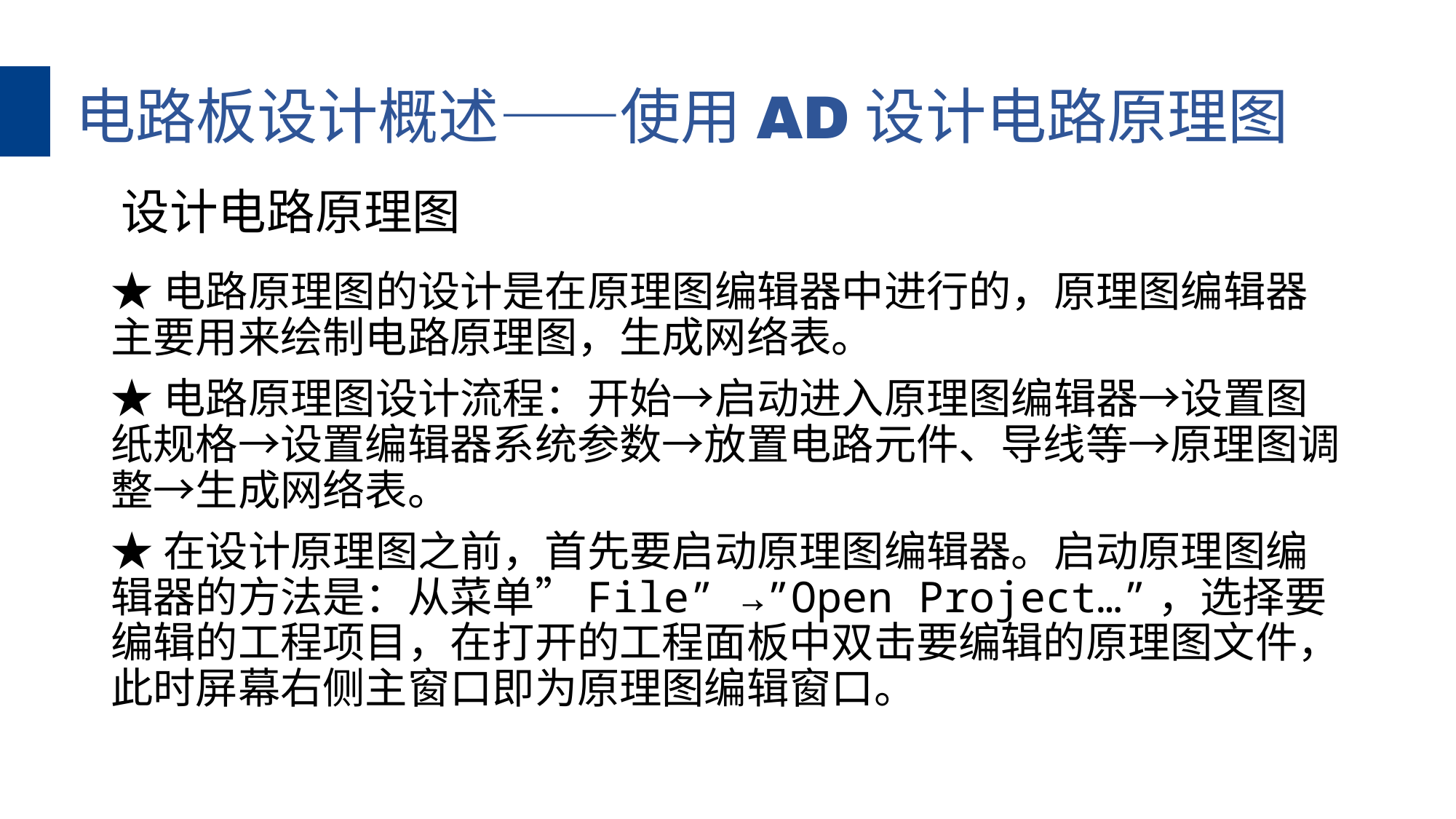

电路板设计概述——使用AD设计电路原理图
设计电路原理图
★电路原理图的设计是在原理图编辑器中进行的，原理图编辑器主要用来绘制电路原理图，生成网络表。
★电路原理图设计流程：开始→启动进入原理图编辑器→设置图纸规格→设置编辑器系统参数→放置电路元件、导线等→原理图调整→生成网络表。
★在设计原理图之前，首先要启动原理图编辑器。启动原理图编辑器的方法是：从菜单”File” →”Open Project…”，选择要编辑的工程项目，在打开的工程面板中双击要编辑的原理图文件，此时屏幕右侧主窗口即为原理图编辑窗口。